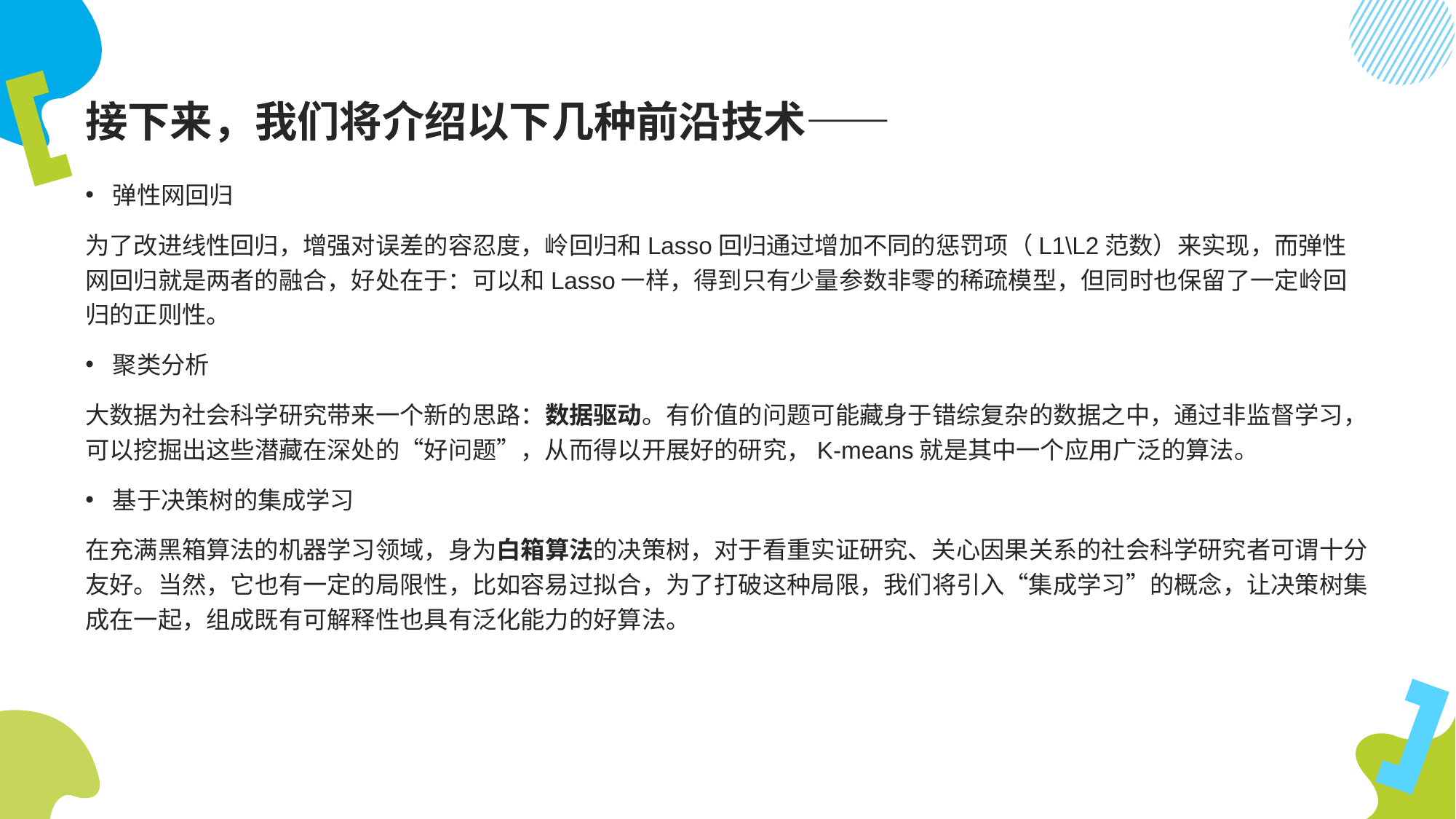

# 接下来，我们将介绍以下几种前沿技术——
弹性网回归
为了改进线性回归，增强对误差的容忍度，岭回归和Lasso回归通过增加不同的惩罚项（L1\L2范数）来实现，而弹性网回归就是两者的融合，好处在于：可以和Lasso一样，得到只有少量参数非零的稀疏模型，但同时也保留了一定岭回归的正则性。
聚类分析
大数据为社会科学研究带来一个新的思路：数据驱动。有价值的问题可能藏身于错综复杂的数据之中，通过非监督学习，可以挖掘出这些潜藏在深处的“好问题”，从而得以开展好的研究，K-means就是其中一个应用广泛的算法。
基于决策树的集成学习
在充满黑箱算法的机器学习领域，身为白箱算法的决策树，对于看重实证研究、关心因果关系的社会科学研究者可谓十分友好。当然，它也有一定的局限性，比如容易过拟合，为了打破这种局限，我们将引入“集成学习”的概念，让决策树集成在一起，组成既有可解释性也具有泛化能力的好算法。